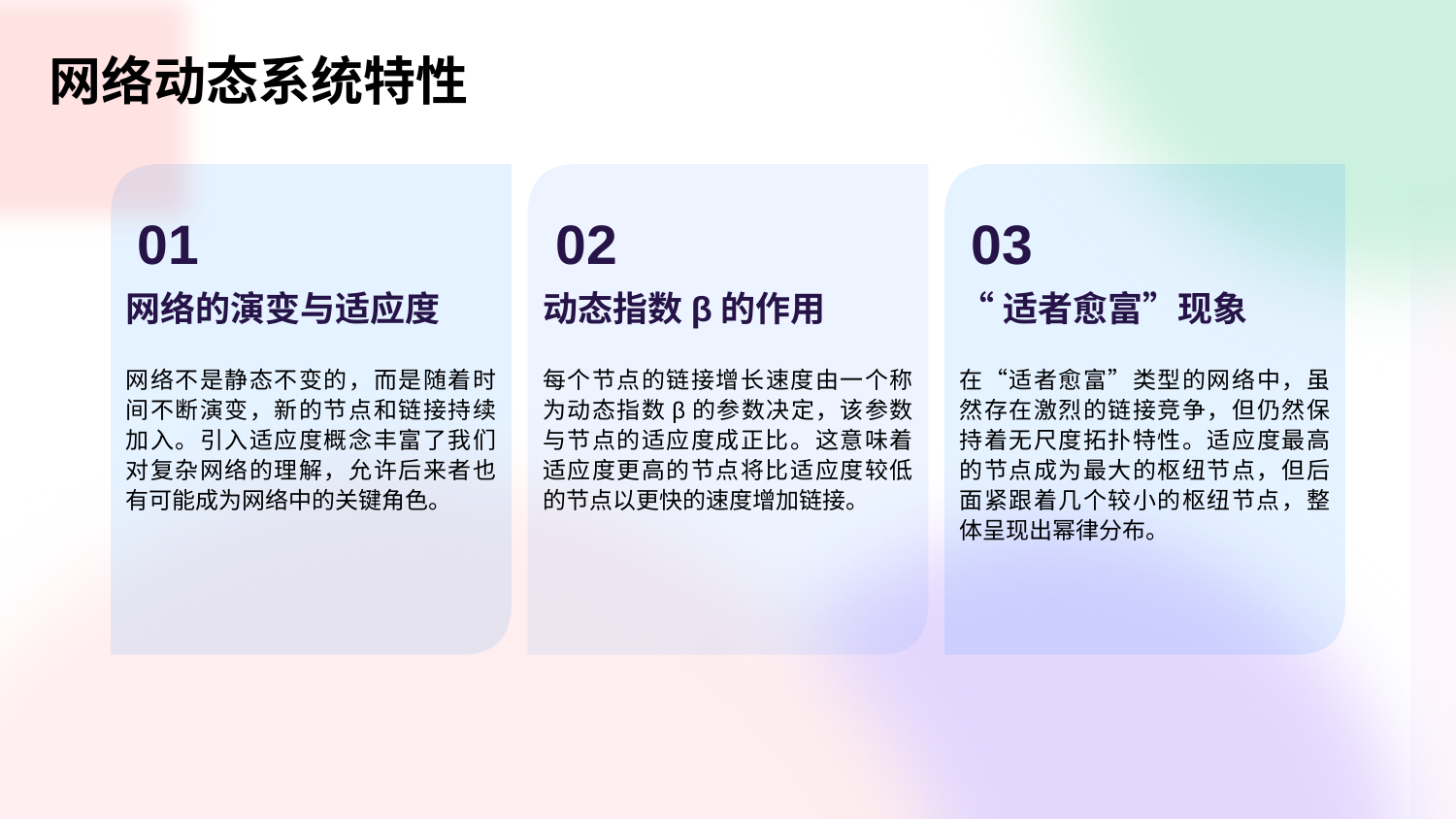

网络动态系统特性

01
02
03
网络的演变与适应度
动态指数β的作用
“适者愈富”现象
网络不是静态不变的，而是随着时间不断演变，新的节点和链接持续加入。引入适应度概念丰富了我们对复杂网络的理解，允许后来者也有可能成为网络中的关键角色。
每个节点的链接增长速度由一个称为动态指数β的参数决定，该参数与节点的适应度成正比。这意味着适应度更高的节点将比适应度较低的节点以更快的速度增加链接。
在“适者愈富”类型的网络中，虽然存在激烈的链接竞争，但仍然保持着无尺度拓扑特性。适应度最高的节点成为最大的枢纽节点，但后面紧跟着几个较小的枢纽节点，整体呈现出幂律分布。